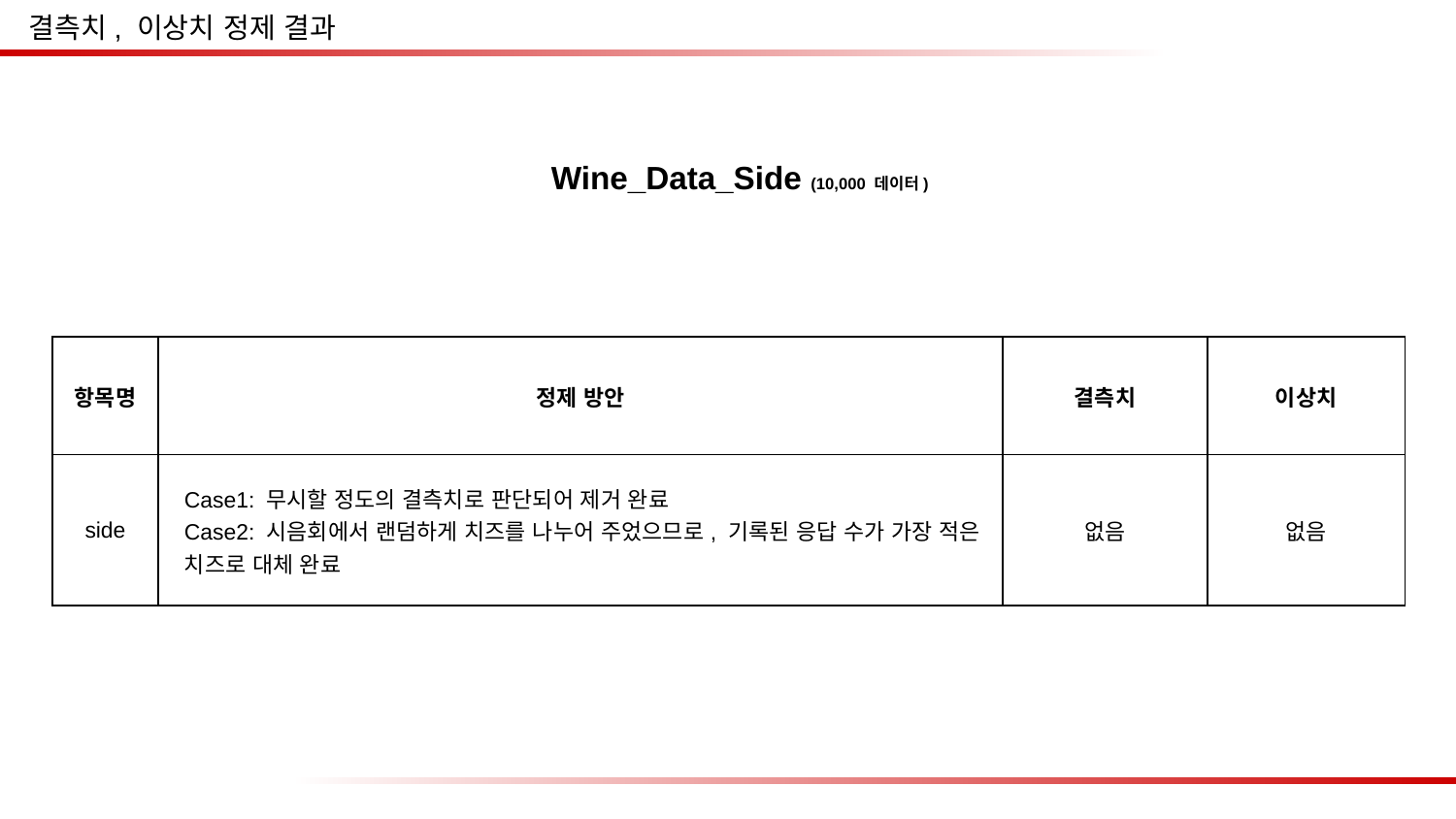

결측치, 이상치 정제 결과

Wine_Data_Side (10,000 데이터)
| 항목명 | 정제 방안 | 결측치 | 이상치 |
| --- | --- | --- | --- |
| side | Case1: 무시할 정도의 결측치로 판단되어 제거 완료 Case2: 시음회에서 랜덤하게 치즈를 나누어 주었으므로, 기록된 응답 수가 가장 적은 치즈로 대체 완료 | 없음 | 없음 |